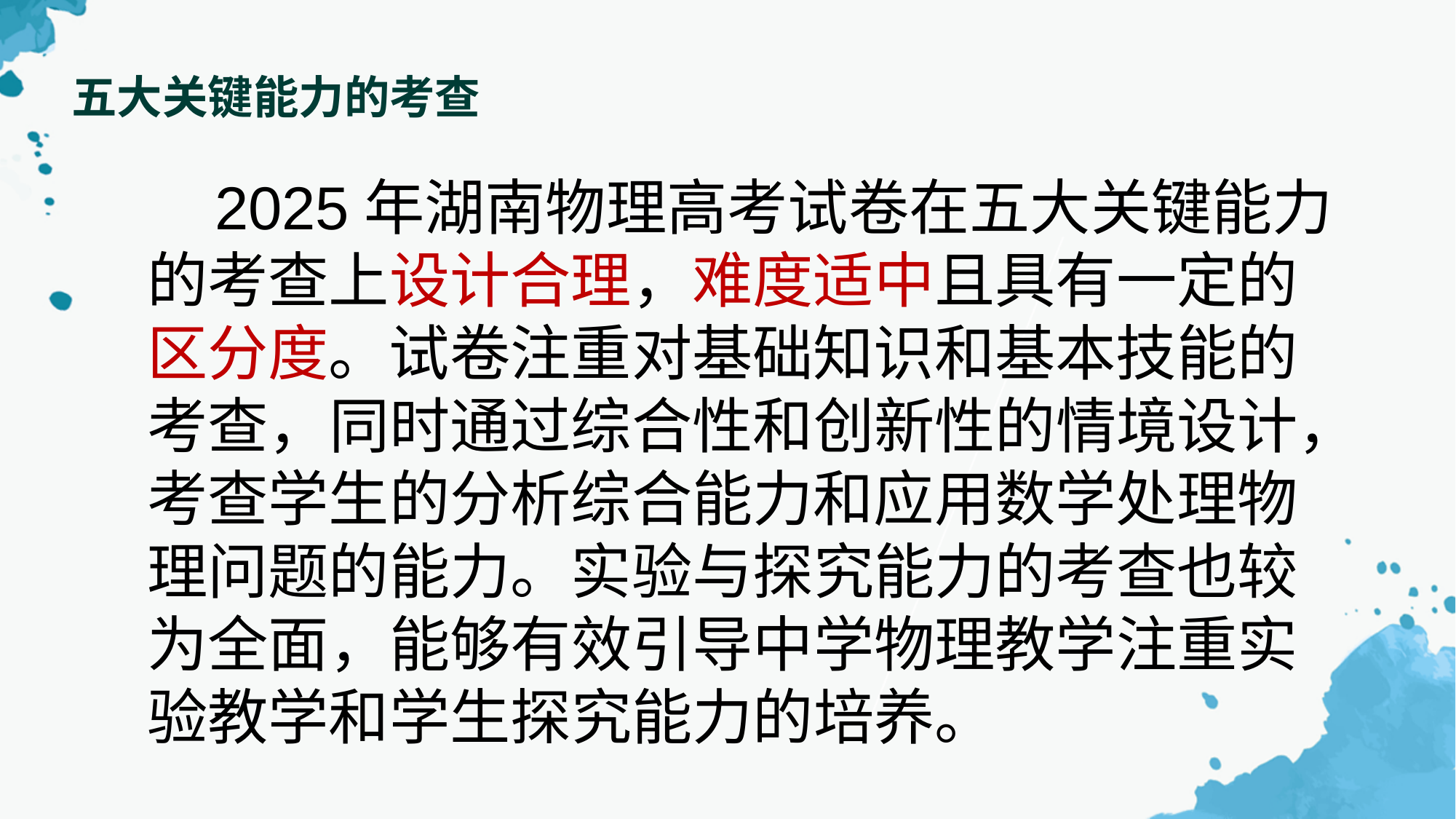

五大关键能力的考查
    2025年湖南物理高考试卷在五大关键能力的考查上设计合理，难度适中且具有一定的区分度。试卷注重对基础知识和基本技能的考查，同时通过综合性和创新性的情境设计，考查学生的分析综合能力和应用数学处理物理问题的能力。实验与探究能力的考查也较为全面，能够有效引导中学物理教学注重实验教学和学生探究能力的培养。